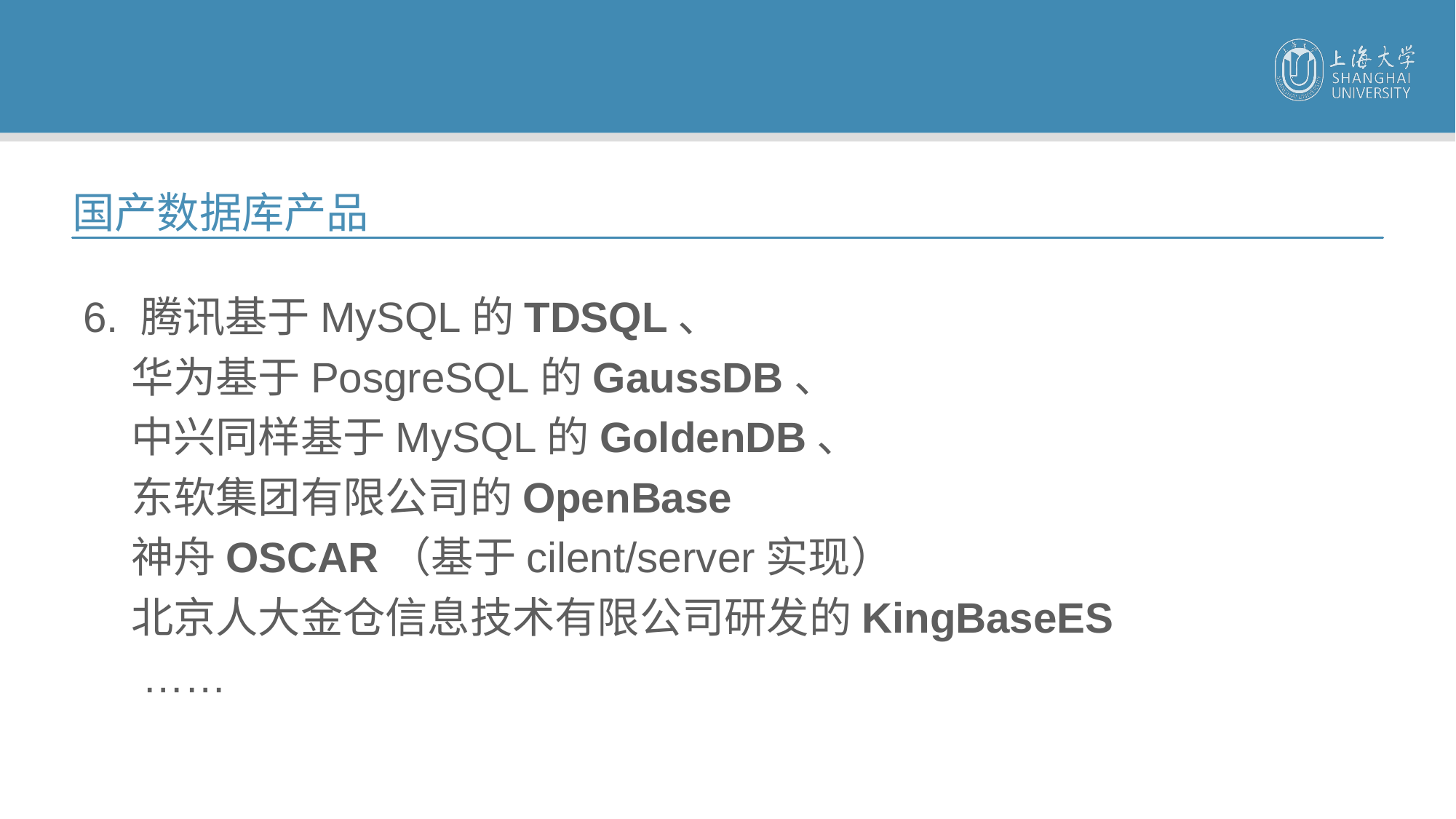

国产数据库产品
6. 腾讯基于MySQL的TDSQL、
    华为基于PosgreSQL的GaussDB、
    中兴同样基于MySQL的GoldenDB、
    东软集团有限公司的OpenBase
    神舟OSCAR（基于cilent/server实现）
    北京人大金仓信息技术有限公司研发的KingBaseES
     ……